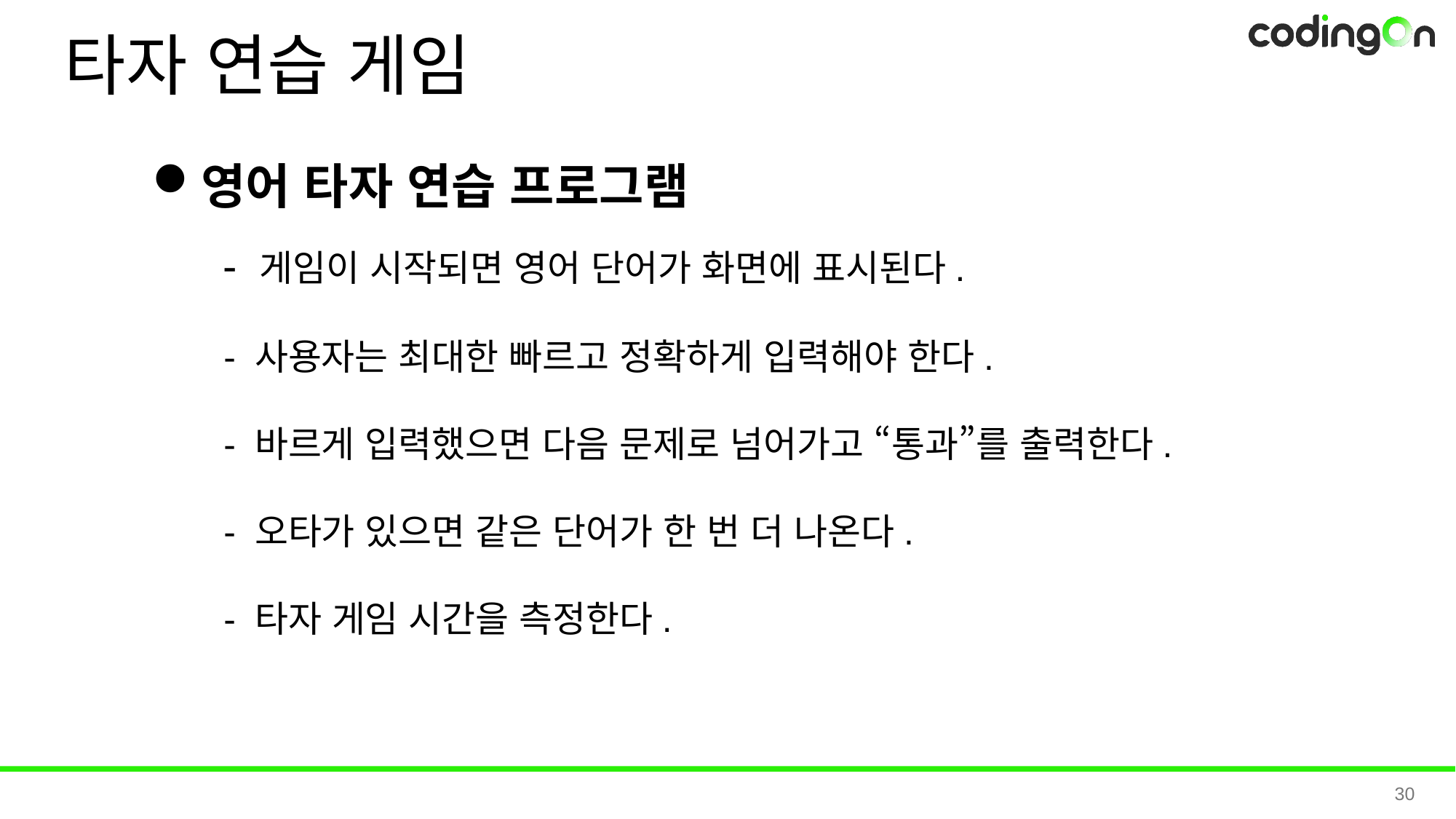

# 타자 연습 게임
영어 타자 연습 프로그램
      - 게임이 시작되면 영어 단어가 화면에 표시된다.
       - 사용자는 최대한 빠르고 정확하게 입력해야 한다.
       - 바르게 입력했으면 다음 문제로 넘어가고 “통과”를 출력한다.
       - 오타가 있으면 같은 단어가 한 번 더 나온다.
       - 타자 게임 시간을 측정한다.
30